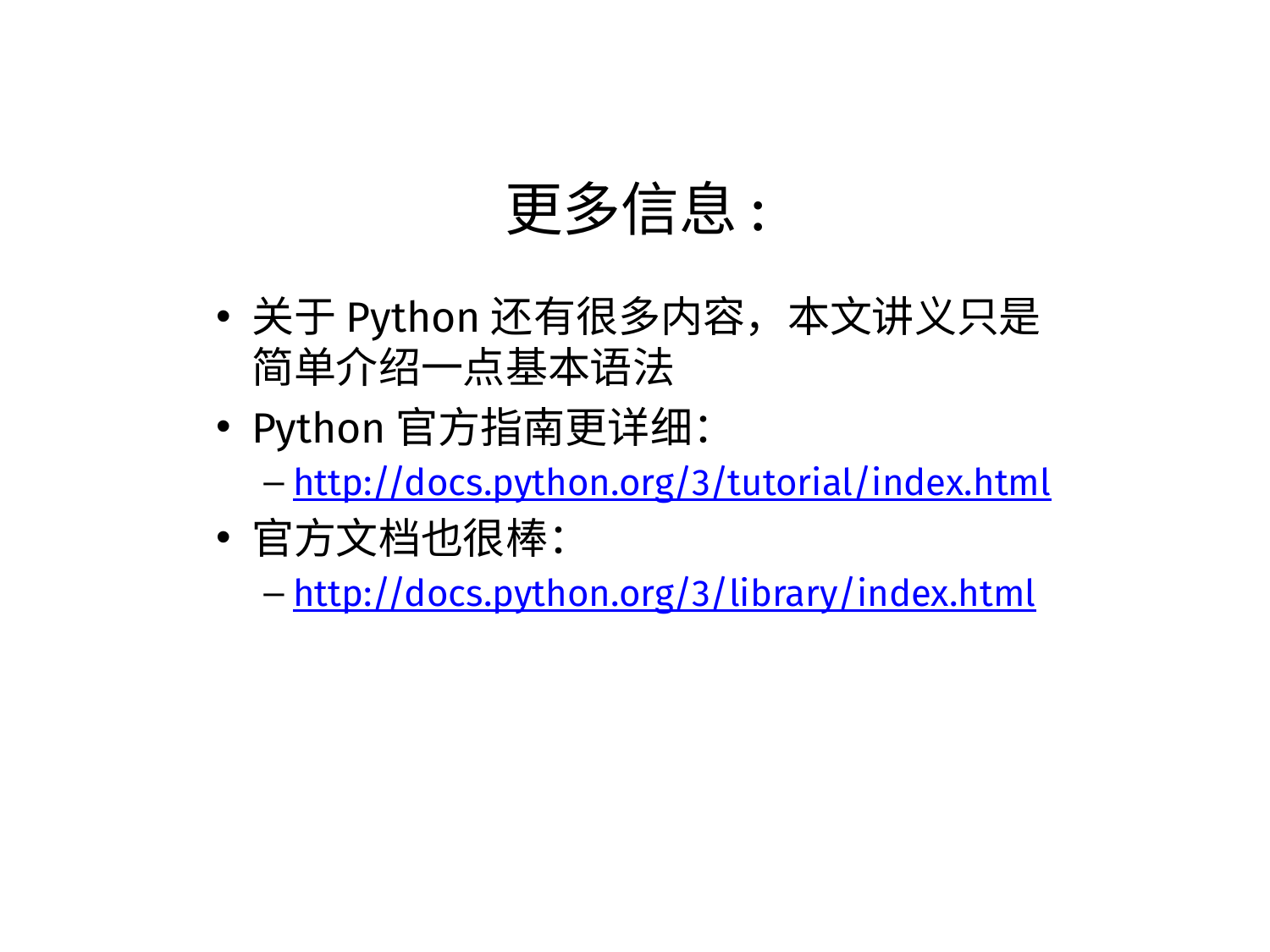

更多信息:
关于Python还有很多内容，本文讲义只是简单介绍一点基本语法
Python官方指南更详细：
http://docs.python.org/3/tutorial/index.html
官方文档也很棒：
http://docs.python.org/3/library/index.html